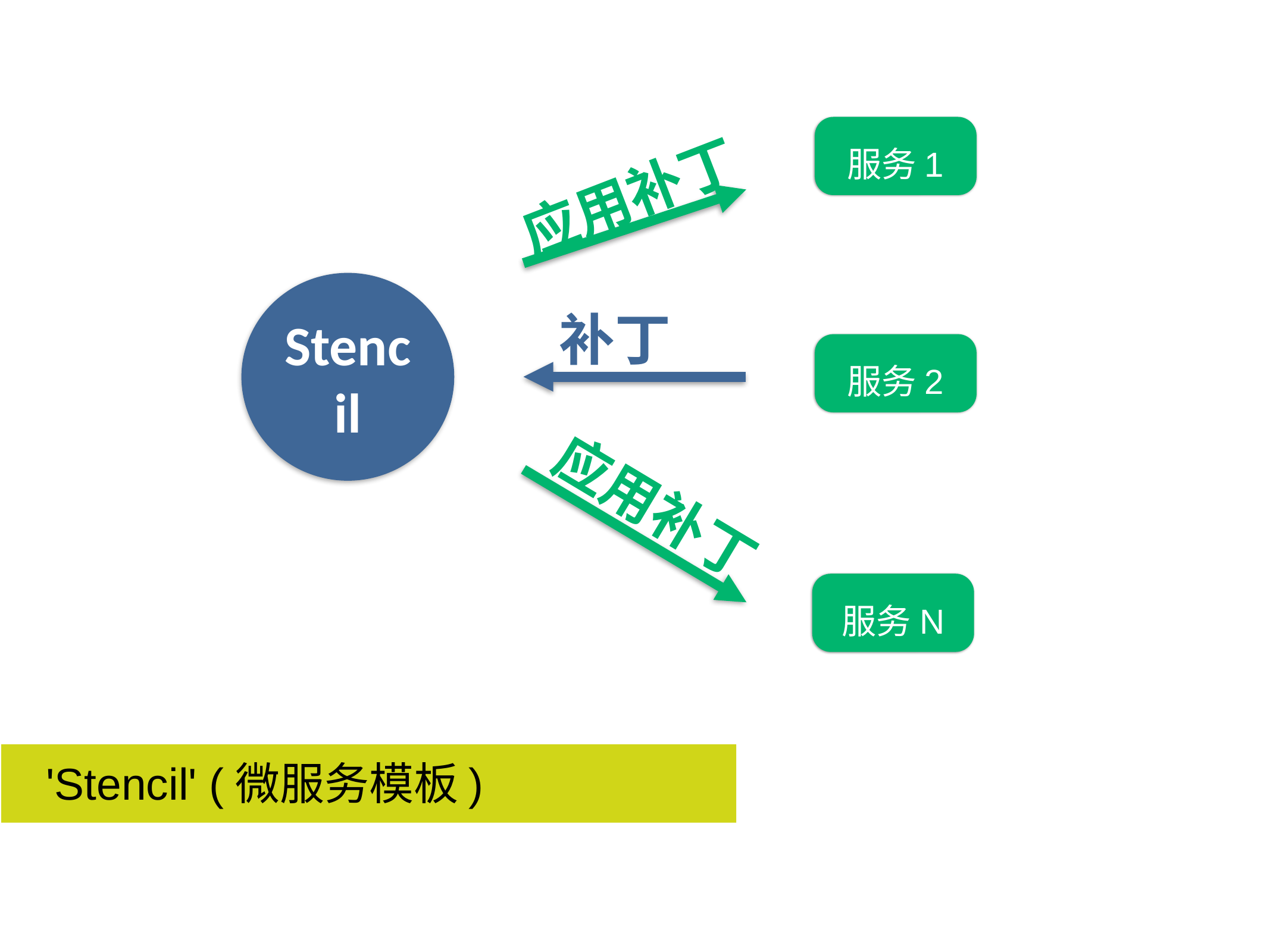

服务1
应用补丁

Stencil
补丁
服务2

应用补丁

服务N

'Stencil' (微服务模板)
42